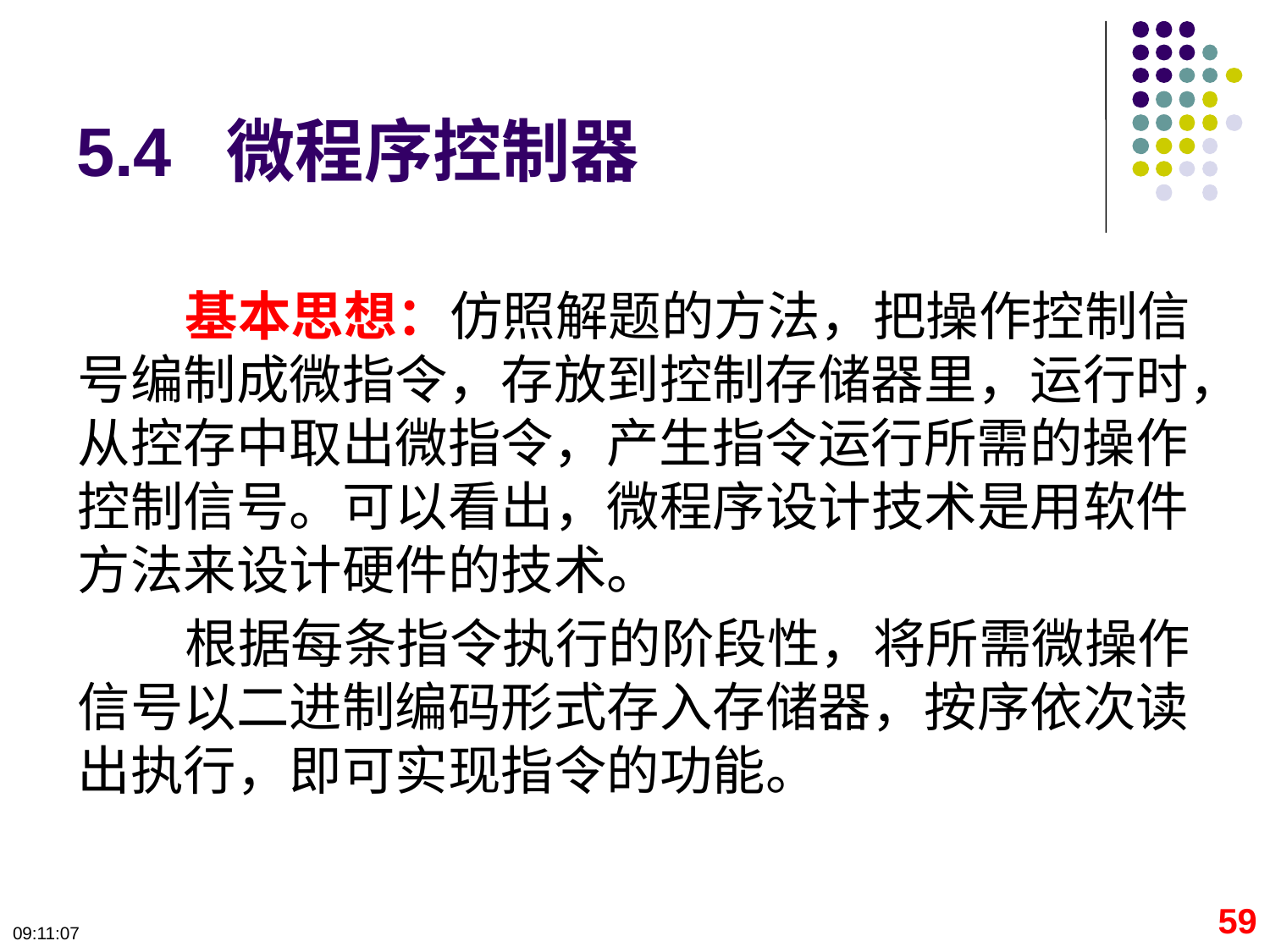

# 5.4  微程序控制器
    基本思想：仿照解题的方法，把操作控制信号编制成微指令，存放到控制存储器里，运行时，从控存中取出微指令，产生指令运行所需的操作控制信号。可以看出，微程序设计技术是用软件方法来设计硬件的技术。
    根据每条指令执行的阶段性，将所需微操作信号以二进制编码形式存入存储器，按序依次读出执行，即可实现指令的功能。
59
09:11:07